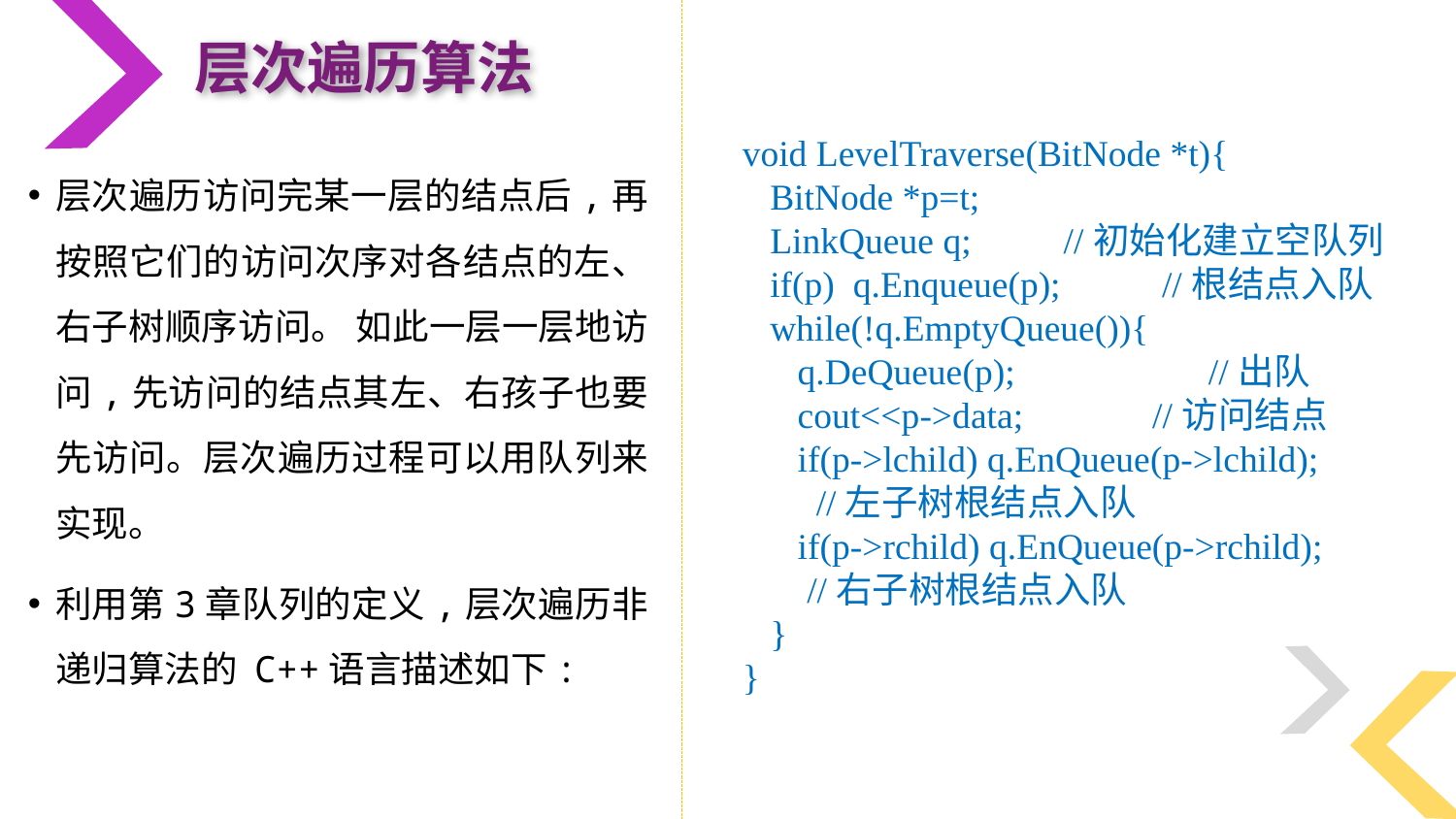

层次遍历算法
void LevelTraverse(BitNode *t){
   BitNode *p=t;
   LinkQueue q;          //初始化建立空队列
   if(p)  q.Enqueue(p);           //根结点入队
   while(!q.EmptyQueue()){
      q.DeQueue(p);                     //出队
      cout<<p->data;              //访问结点
      if(p->lchild) q.EnQueue(p->lchild);
        //左子树根结点入队
      if(p->rchild) q.EnQueue(p->rchild);
       //右子树根结点入队
   }
}

层次遍历访问完某一层的结点后,再按照它们的访问次序对各结点的左、右子树顺序访问。 如此一层一层地访问,先访问的结点其左、右孩子也要先访问。层次遍历过程可以用队列来实现。
利用第3章队列的定义,层次遍历非递归算法的 C++语言描述如下: